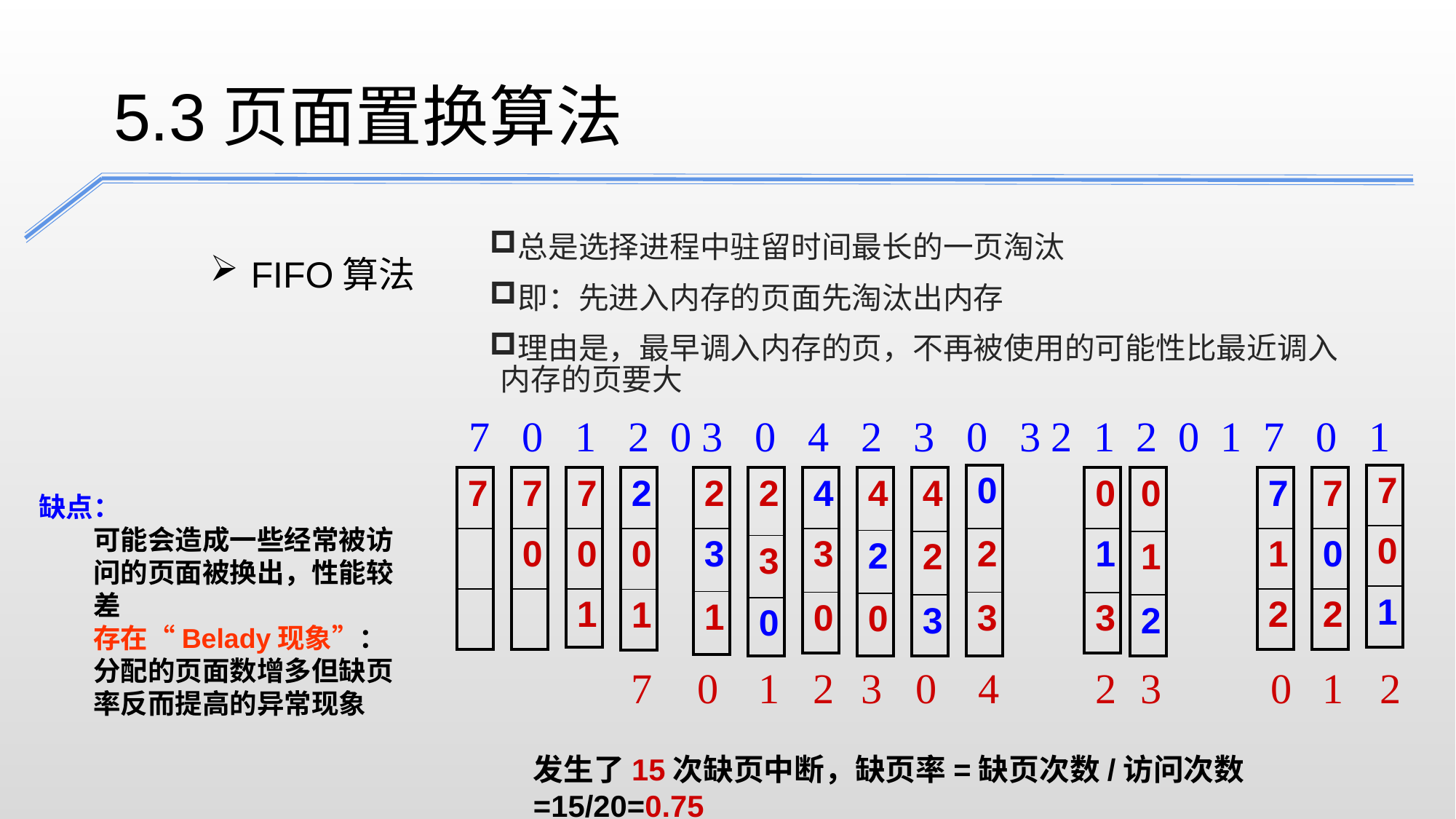

5.3页面置换算法
FIFO算法
总是选择进程中驻留时间最长的一页淘汰
即：先进入内存的页面先淘汰出内存
理由是，最早调入内存的页，不再被使用的可能性比最近调入内存的页要大

 7   0   1   2  0 3   0   4   2   3   0   3 2  1  2  0  1  7   0   1
| 0 |
| --- |
| 2 |
| 3 |
| 7 |
| --- |
| 0 |
| 1 |
| 7 |
| --- |
|  |
|  |
| 7 |
| --- |
| 0 |
|  |
| 7 |
| --- |
| 0 |
| 1 |
| 2 |
| --- |
| 0 |
| 1 |
| 2 |
| --- |
| 3 |
| 1 |
| 2 |
| --- |
| 3 |
| 0 |
| 4 |
| --- |
| 3 |
| 0 |
| 4 |
| --- |
| 2 |
| 0 |
| 4 |
| --- |
| 2 |
| 3 |
| 0 |
| --- |
| 1 |
| 3 |
| 0 |
| --- |
| 1 |
| 2 |
| 7 |
| --- |
| 1 |
| 2 |
| 7 |
| --- |
| 0 |
| 2 |
缺点：
可能会造成一些经常被访问的页面被换出，性能较差
存在“Belady现象”：分配的页面数增多但缺页率反而提高的异常现象
7
0
1
2
3
0
4
2
3
0
1
2
发生了15次缺页中断，缺页率=缺页次数/访问次数=15/20=0.75